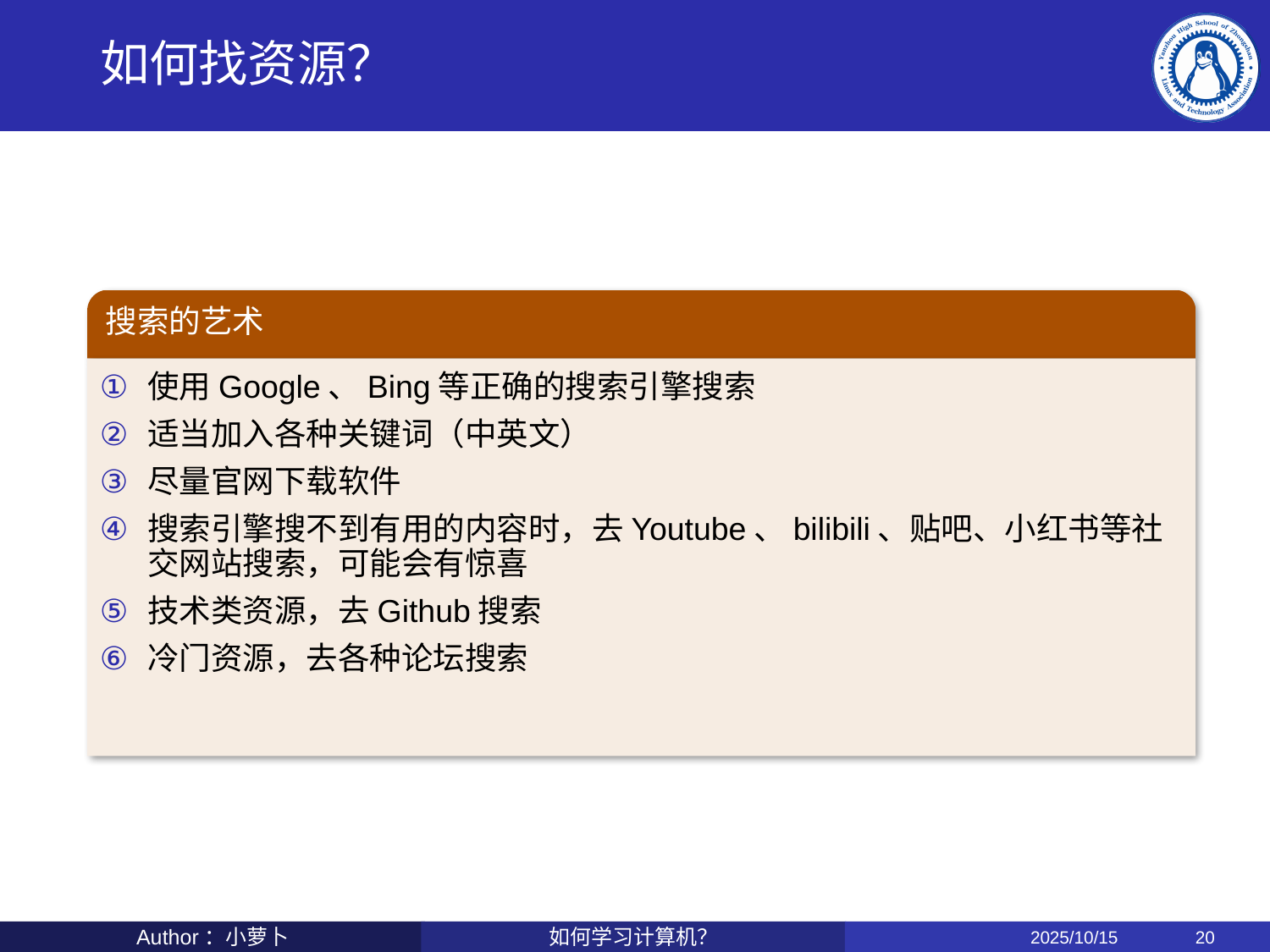

# 如何找资源？

搜索的艺术
使用Google、Bing等正确的搜索引擎搜索
适当加入各种关键词（中英文）
尽量官网下载软件
搜索引擎搜不到有用的内容时，去Youtube、bilibili、贴吧、小红书等社交网站搜索，可能会有惊喜
技术类资源，去Github搜索
冷门资源，去各种论坛搜索